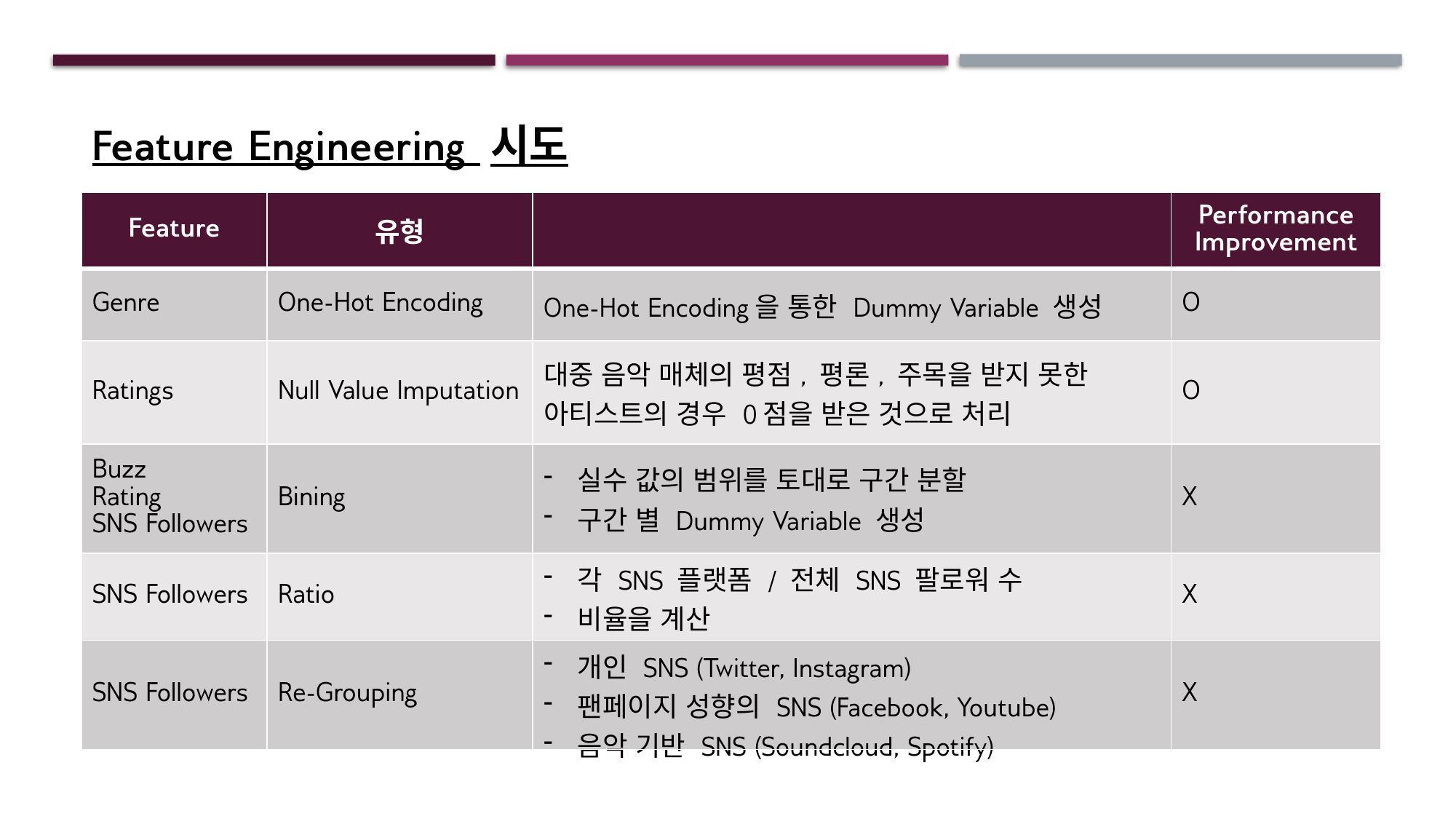

Feature Engineering 시도
| Feature | 유형 |  | Performance Improvement |
| --- | --- | --- | --- |
| Genre | One-Hot Encoding | One-Hot Encoding을 통한 Dummy Variable 생성 | O |
| Ratings | Null Value Imputation | 대중 음악 매체의 평점, 평론, 주목을 받지 못한 아티스트의 경우 0점을 받은 것으로 처리 | O |
| Buzz Rating SNS Followers | Bining | 실수 값의 범위를 토대로 구간 분할 구간 별 Dummy Variable 생성 | X |
| SNS Followers | Ratio | 각 SNS 플랫폼 / 전체 SNS 팔로워 수 비율을 계산 | X |
| SNS Followers | Re-Grouping | 개인 SNS (Twitter, Instagram) 팬페이지 성향의 SNS (Facebook, Youtube) 음악 기반 SNS (Soundcloud, Spotify) | X |